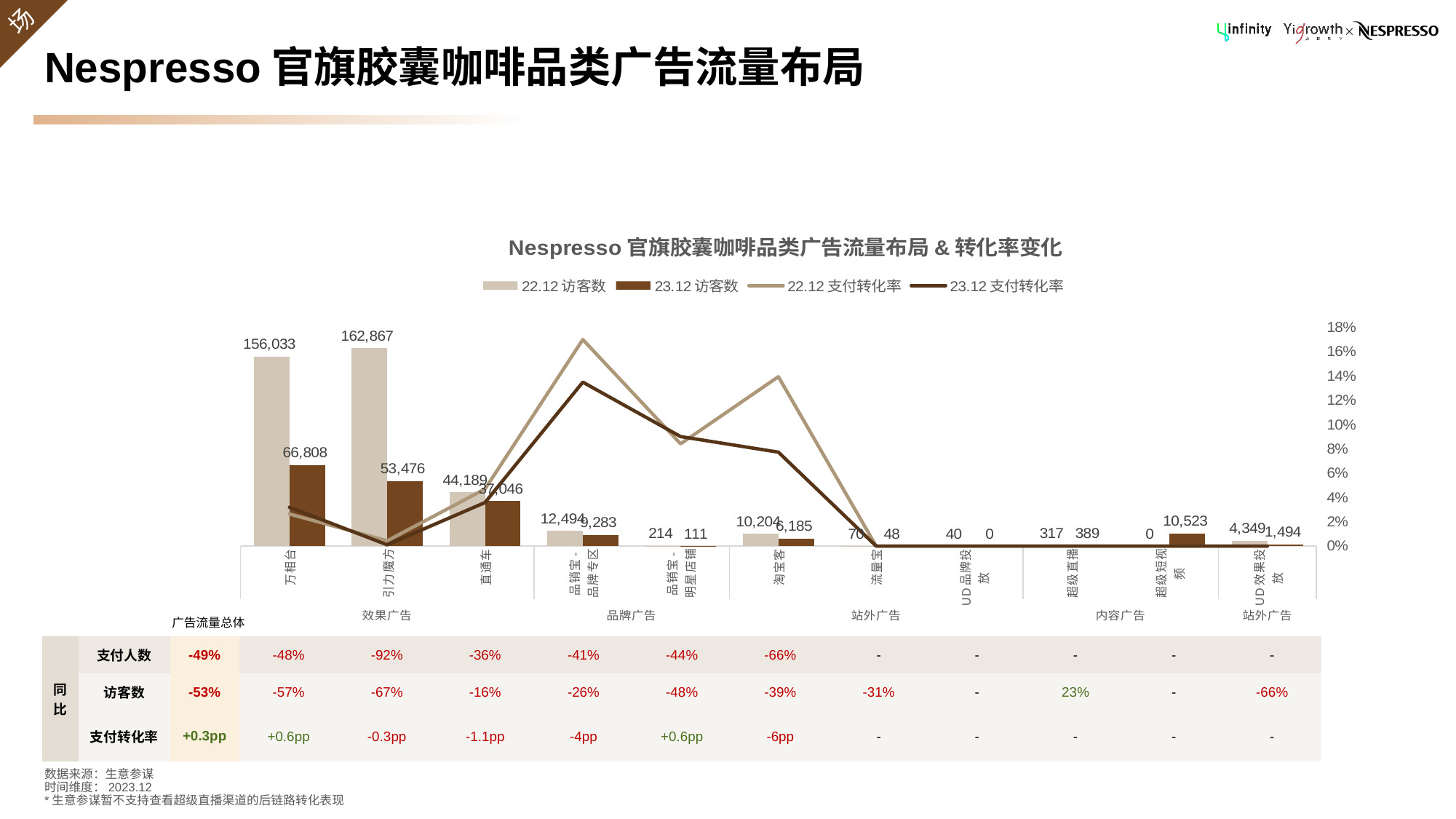

# Nespresso官旗胶囊咖啡品类广告流量布局

### Chart: Nespresso官旗胶囊咖啡品类广告流量布局&转化率变化

| Category | 22.12访客数 | 23.12访客数 | 22.12支付转化率 | 23.12支付转化率 |
|---|---|---|---|---|
| 万相台 | 156033.0 | 66808.0 | 0.02641107970749777 | 0.03191234582684709 |
| 引力魔方 | 162867.0 | 53476.0 | 0.004316405410549712 | 0.001065898720921535 |
| 直通车 | 44189.0 | 37046.0 | 0.04693475751883953 | 0.03582033147978189 |
| 品销宝- 品牌专区 | 12494.0 | 9283.0 | 0.169921562349928 | 0.1348701928255952 |
| 品销宝- 明星店铺 | 214.0 | 111.0 | 0.08411214953271028 | 0.09009009009009009 |
| 淘宝客 | 10204.0 | 6185.0 | 0.1393571148569188 | 0.0772837510105093 |
| 流量宝 | 70.0 | 48.0 | 0.0 | 0.0 |
| UD品牌投放 | 40.0 | 0.0 | 0.0 | 0.0 |
| 超级直播 | 317.0 | 389.0 | 0.0 | 0.0 |
| 超级短视频 | 0.0 | 10523.0 | 0.0 | 0.0 |
| UD效果投放 | 4349.0 | 1494.0 | 0.0 | 0.0 |
广告流量总体
| 同比 | 支付人数 | -49% | -48% | -92% | -36% | -41% | -44% | -66% | - | - | - | - | - |
| --- | --- | --- | --- | --- | --- | --- | --- | --- | --- | --- | --- | --- | --- |
|  | 访客数 | -53% | -57% | -67% | -16% | -26% | -48% | -39% | -31% | - | 23% | - | -66% |
|  | 支付转化率 | +0.3pp | +0.6pp | -0.3pp | -1.1pp | -4pp | +0.6pp | -6pp | - | - | - | - | - |
数据来源：生意参谋
时间维度：2023.12
*生意参谋暂不支持查看超级直播渠道的后链路转化表现